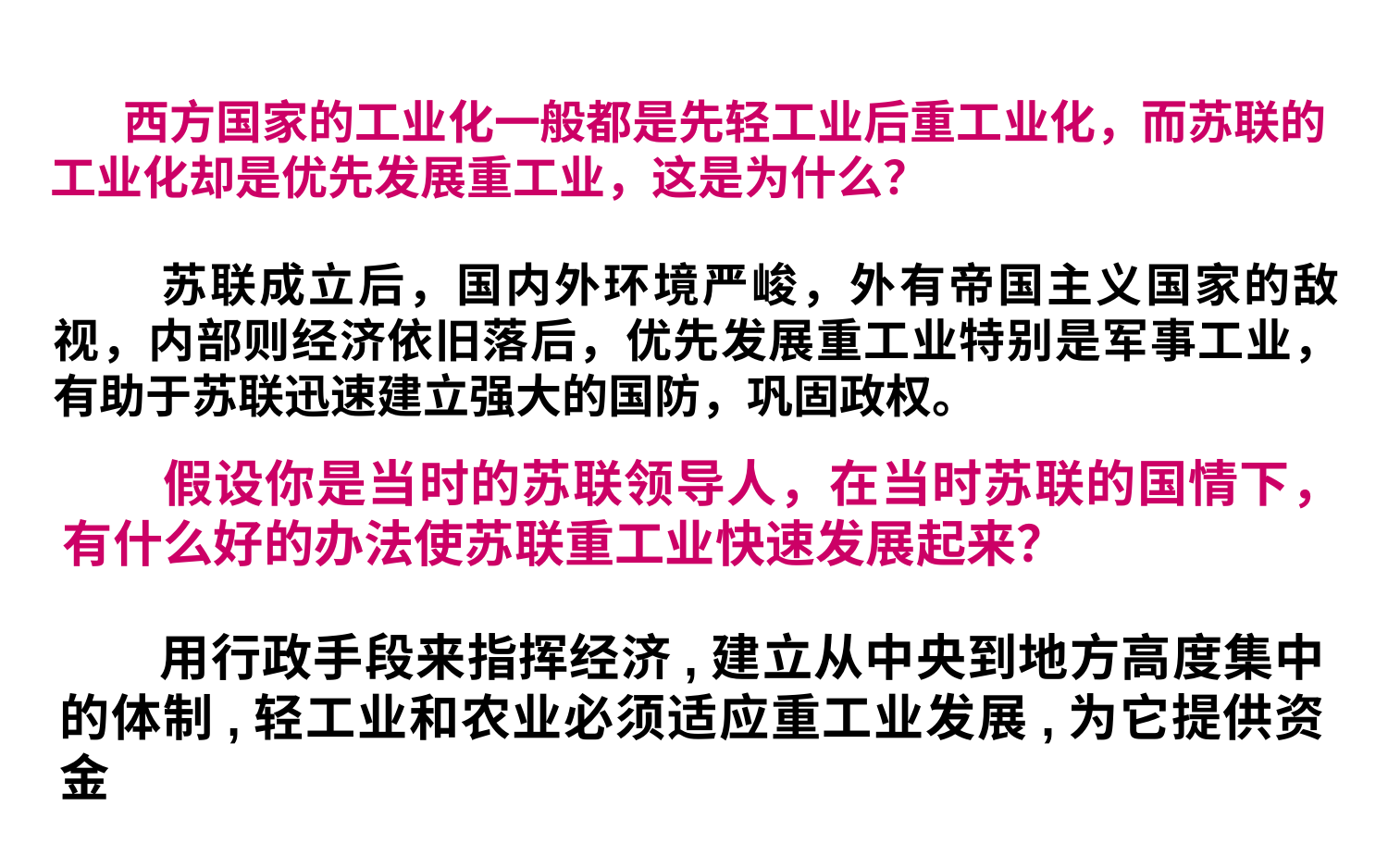

西方国家的工业化一般都是先轻工业后重工业化，而苏联的工业化却是优先发展重工业，这是为什么？
       苏联成立后，国内外环境严峻，外有帝国主义国家的敌视，内部则经济依旧落后，优先发展重工业特别是军事工业，有助于苏联迅速建立强大的国防，巩固政权。
       假设你是当时的苏联领导人，在当时苏联的国情下，有什么好的办法使苏联重工业快速发展起来？
       用行政手段来指挥经济,建立从中央到地方高度集中的体制,轻工业和农业必须适应重工业发展,为它提供资金